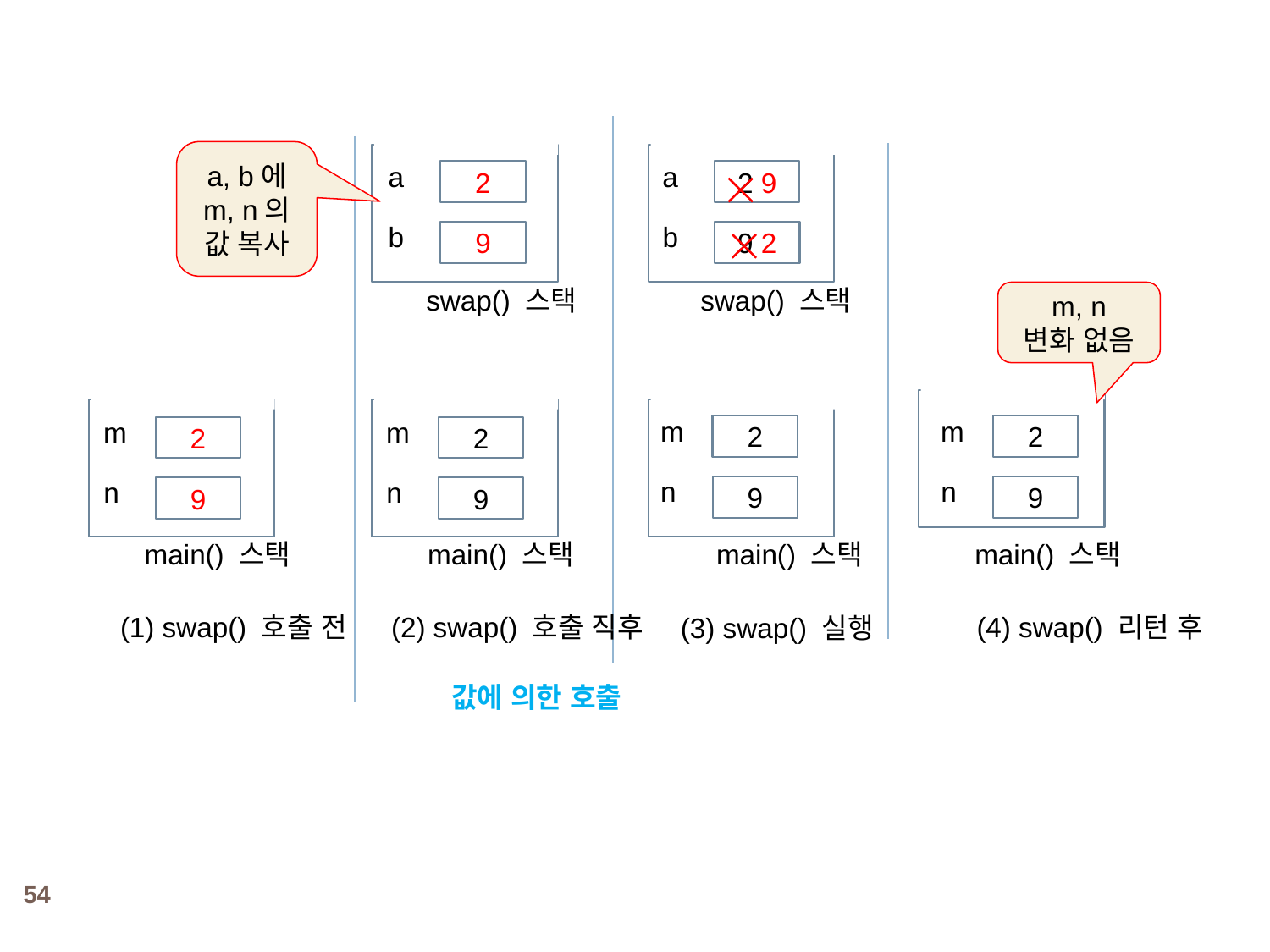

a, b에
m, n의 값 복사
a
a
2
2 9

b
b
9
9 2

swap() 스택
swap() 스택
m, n
변화 없음

m
m
m
m
2
2
2
2
n
n
n
n
9
9
9
9
main() 스택
main() 스택
main() 스택
main() 스택
(2) swap() 호출 직후
(4) swap() 리턴 후
(1) swap() 호출 전
(3) swap() 실행
값에 의한 호출
54